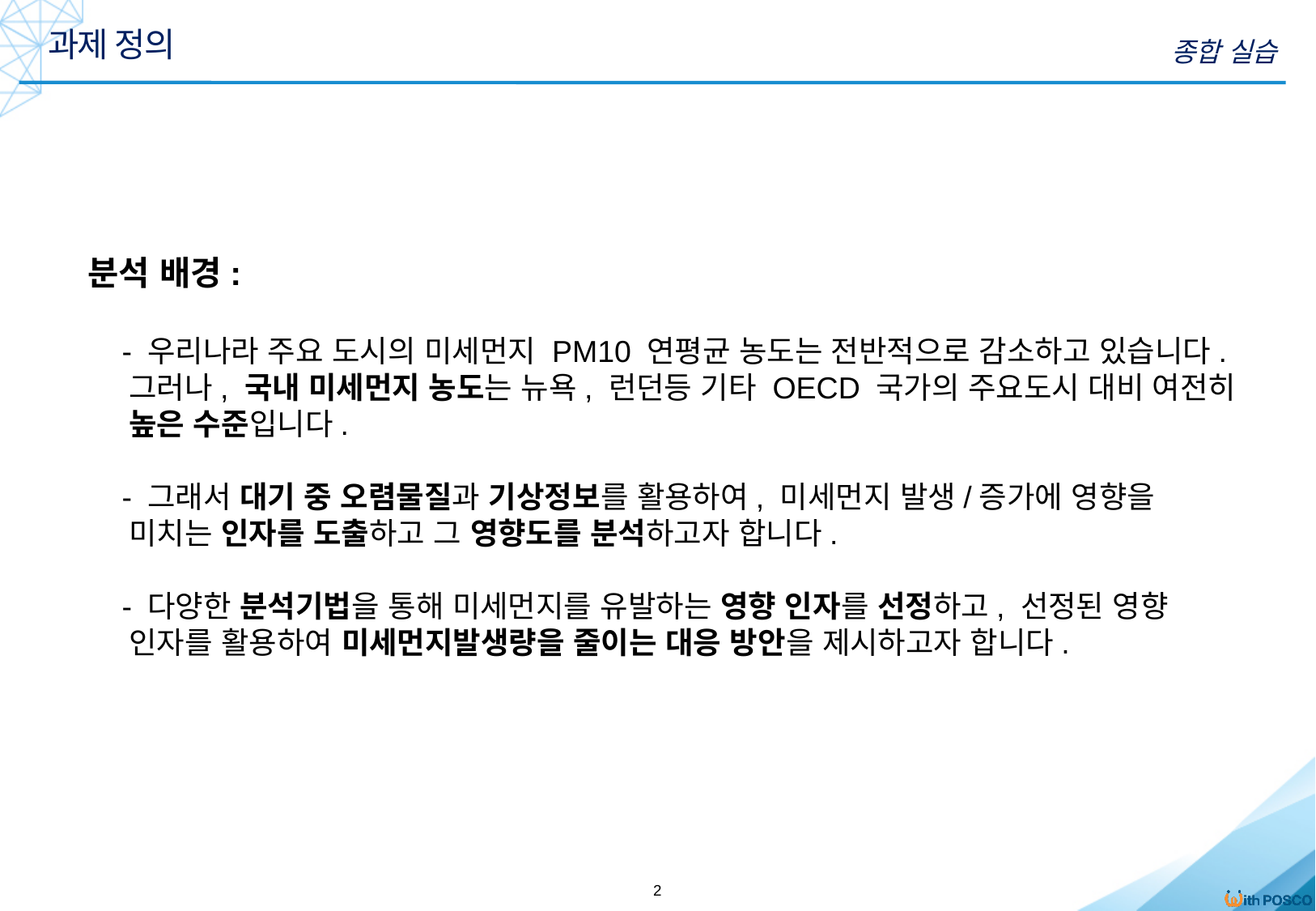

과제 정의
종합 실습
분석 배경:

    - 우리나라 주요 도시의 미세먼지 PM10 연평균 농도는 전반적으로 감소하고 있습니다.
    그러나, 국내 미세먼지 농도는 뉴욕, 런던등 기타 OECD 국가의 주요도시 대비 여전히
    높은 수준입니다.

    - 그래서 대기 중 오렴물질과 기상정보를 활용하여, 미세먼지 발생/증가에 영향을
    미치는 인자를 도출하고 그 영향도를 분석하고자 합니다.

    - 다양한 분석기법을 통해 미세먼지를 유발하는 영향 인자를 선정하고, 선정된 영향
    인자를 활용하여 미세먼지발생량을 줄이는 대응 방안을 제시하고자 합니다.